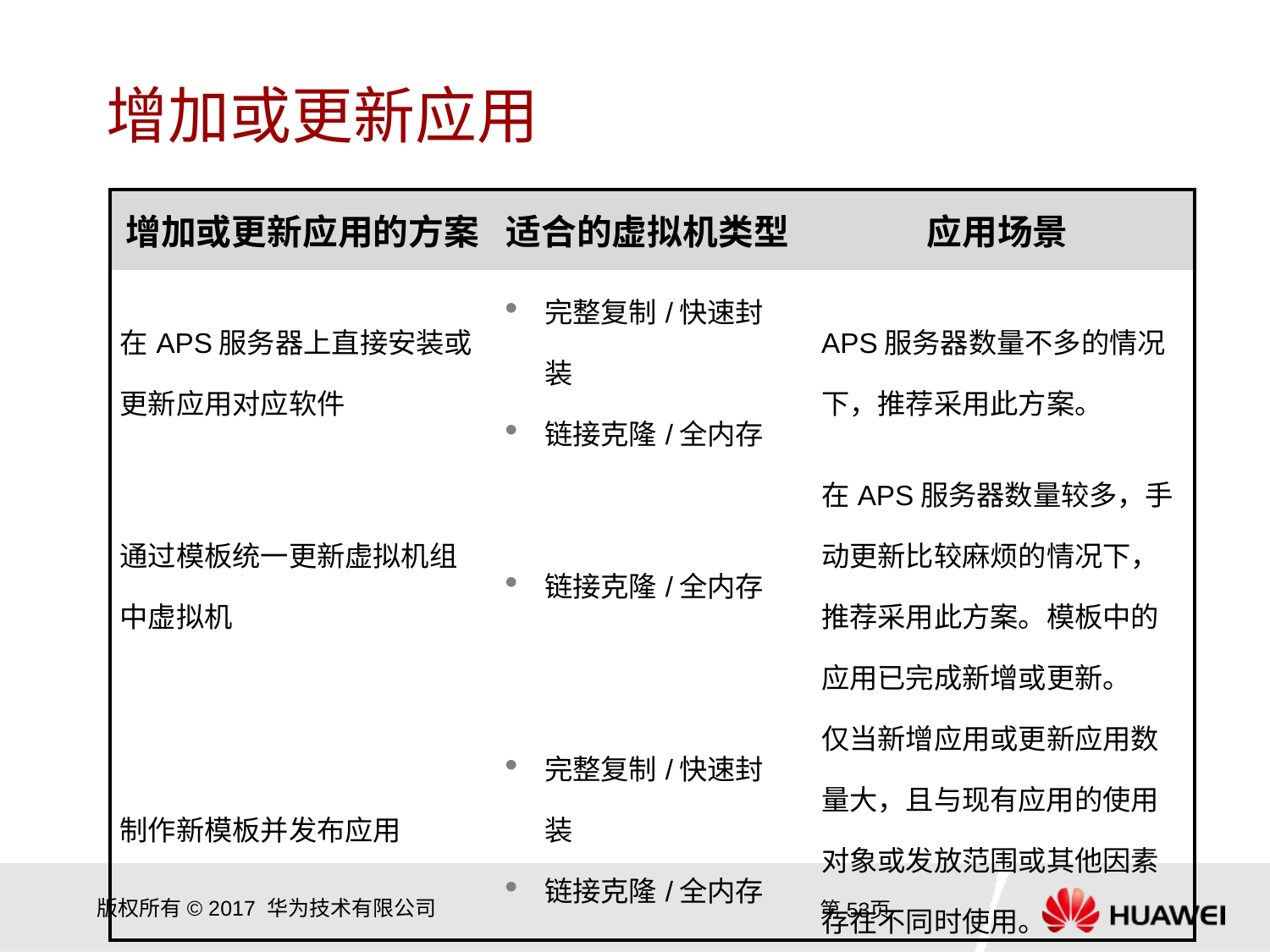

# 增加或更新应用
| 增加或更新应用的方案 | 适合的虚拟机类型 | 应用场景 |
| --- | --- | --- |
| 在APS服务器上直接安装或更新应用对应软件 | 完整复制/快速封装 链接克隆/全内存 | APS服务器数量不多的情况下，推荐采用此方案。 |
| 通过模板统一更新虚拟机组中虚拟机 | 链接克隆/全内存 | 在APS服务器数量较多，手动更新比较麻烦的情况下，推荐采用此方案。模板中的应用已完成新增或更新。 |
| 制作新模板并发布应用 | 完整复制/快速封装 链接克隆/全内存 | 仅当新增应用或更新应用数量大，且与现有应用的使用对象或发放范围或其他因素存在不同时使用。 |